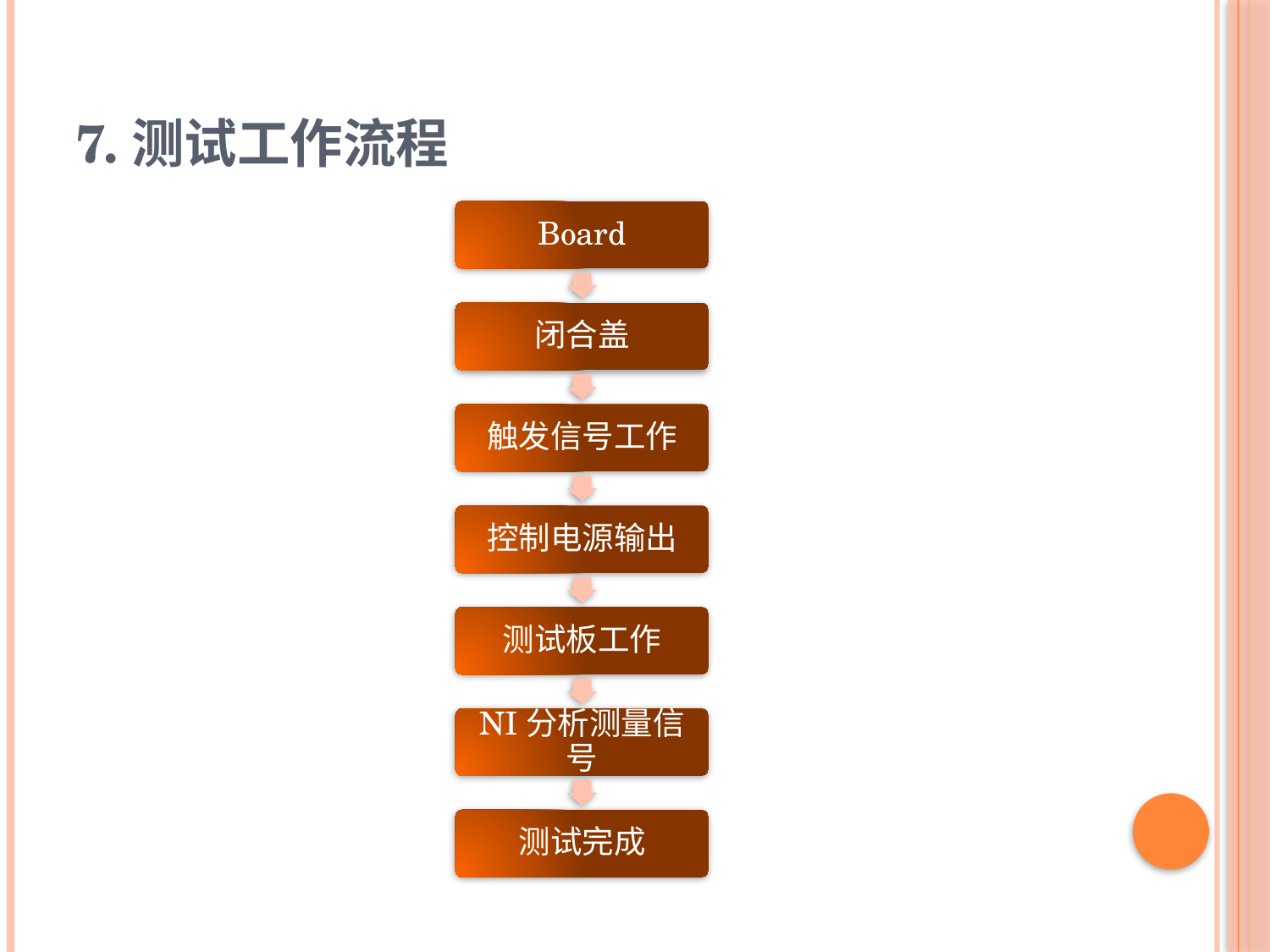

# 7.测试工作流程
Board

闭合盖

触发信号工作

控制电源输出

测试板工作

NI分析测量信号

测试完成